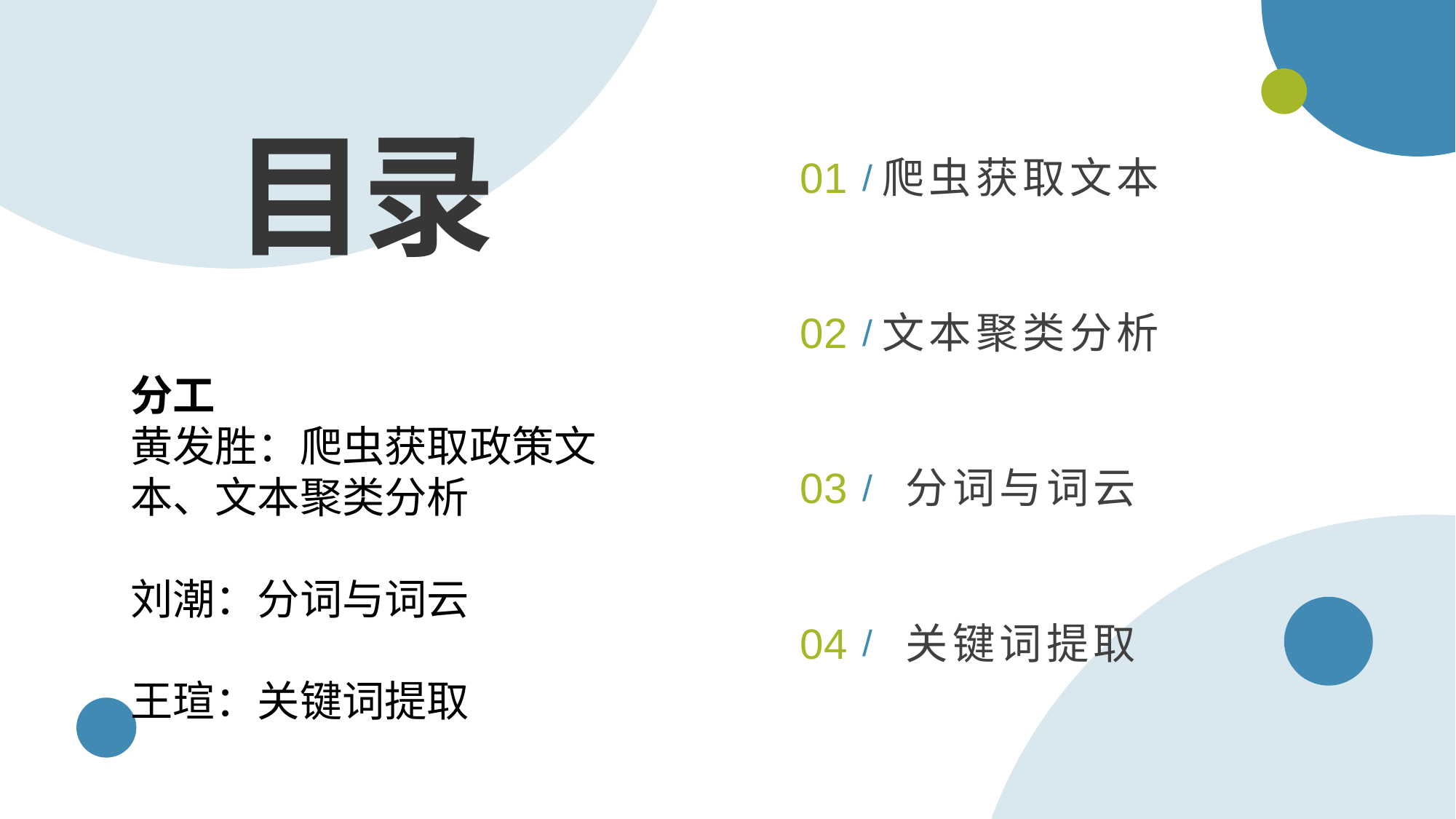

目录
01
爬虫获取文本
/
02
文本聚类分析
/
分工
黄发胜：爬虫获取政策文本、文本聚类分析

刘潮：分词与词云

王瑄：关键词提取
03
分词与词云
/

04
关键词提取
/